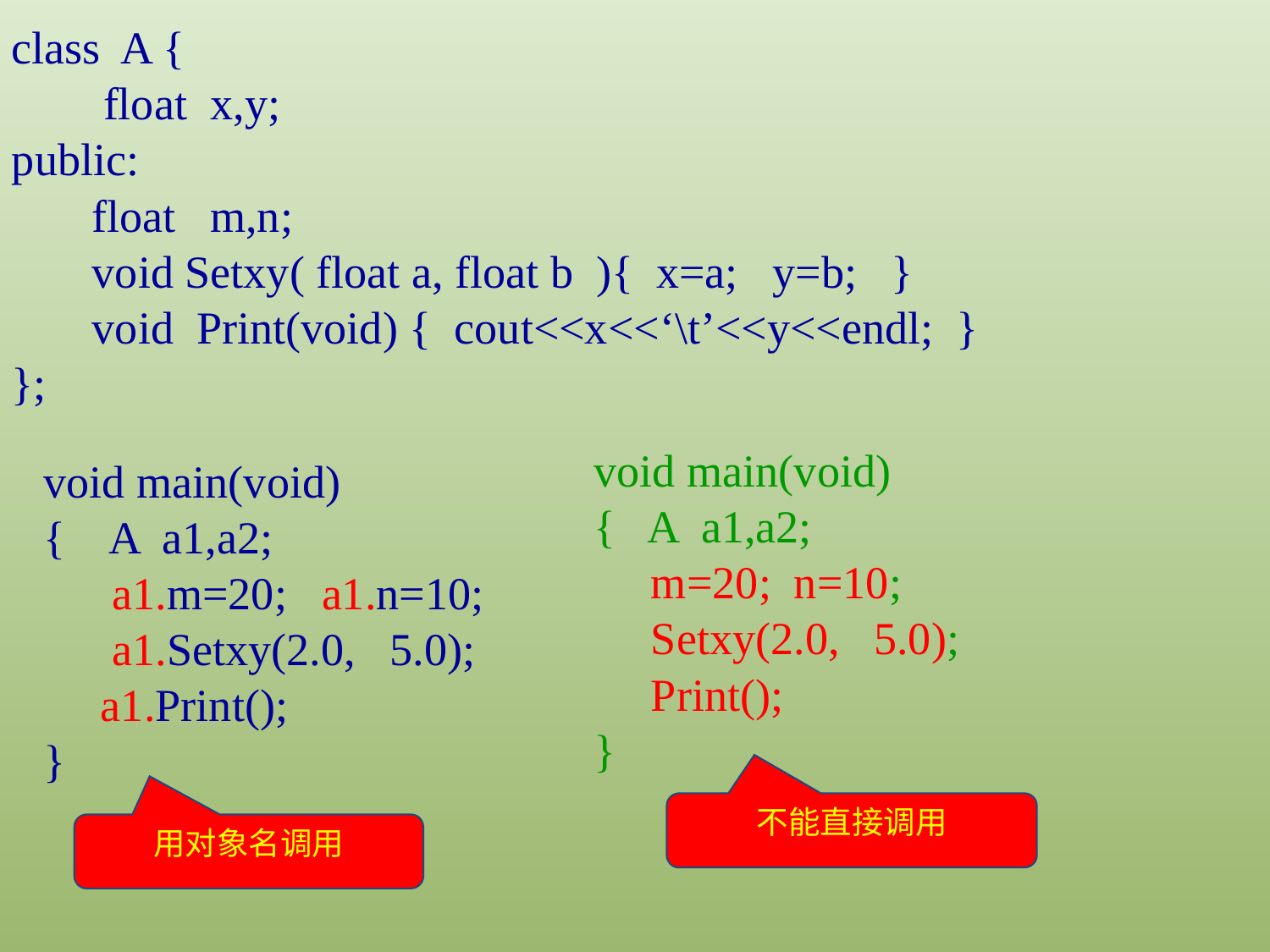

class  A {
        float  x,y;
public:
       float   m,n;
       void Setxy( float a, float b  ){  x=a;   y=b;   }
       void  Print(void) {  cout<<x<<‘\t’<<y<<endl;  }
};
void main(void)
{   A  a1,a2;
     m=20;  n=10;
     Setxy(2.0,   5.0);
     Print();
}
void main(void)
{    A  a1,a2;
      a1.m=20;   a1.n=10;
      a1.Setxy(2.0,   5.0);
     a1.Print();
}
不能直接调用
用对象名调用
620